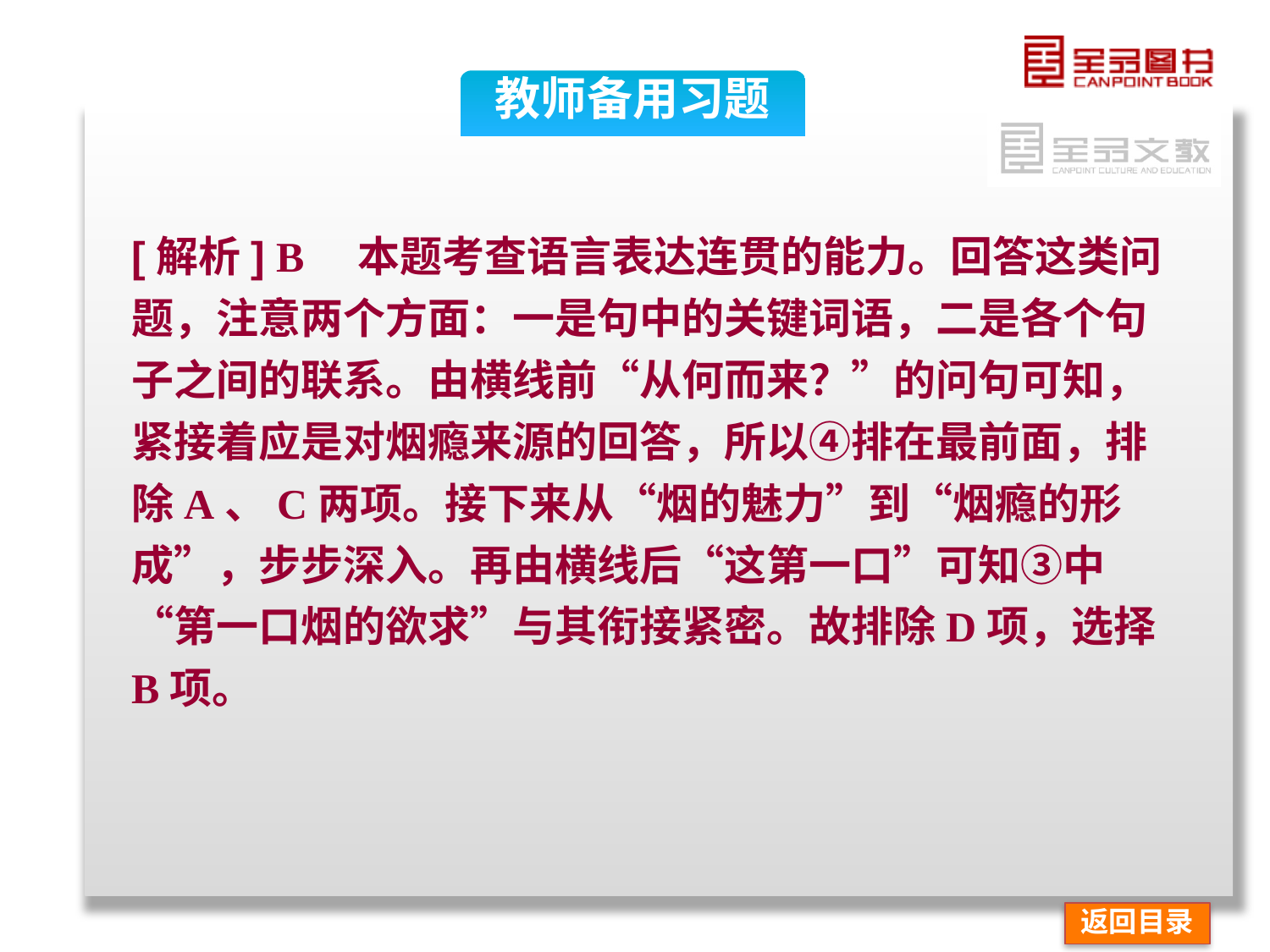

教师备用习题
[解析] B　本题考查语言表达连贯的能力。回答这类问题，注意两个方面：一是句中的关键词语，二是各个句子之间的联系。由横线前“从何而来？”的问句可知，紧接着应是对烟瘾来源的回答，所以④排在最前面，排除A、C两项。接下来从“烟的魅力”到“烟瘾的形成”，步步深入。再由横线后“这第一口”可知③中“第一口烟的欲求”与其衔接紧密。故排除D项，选择B项。
返回目录